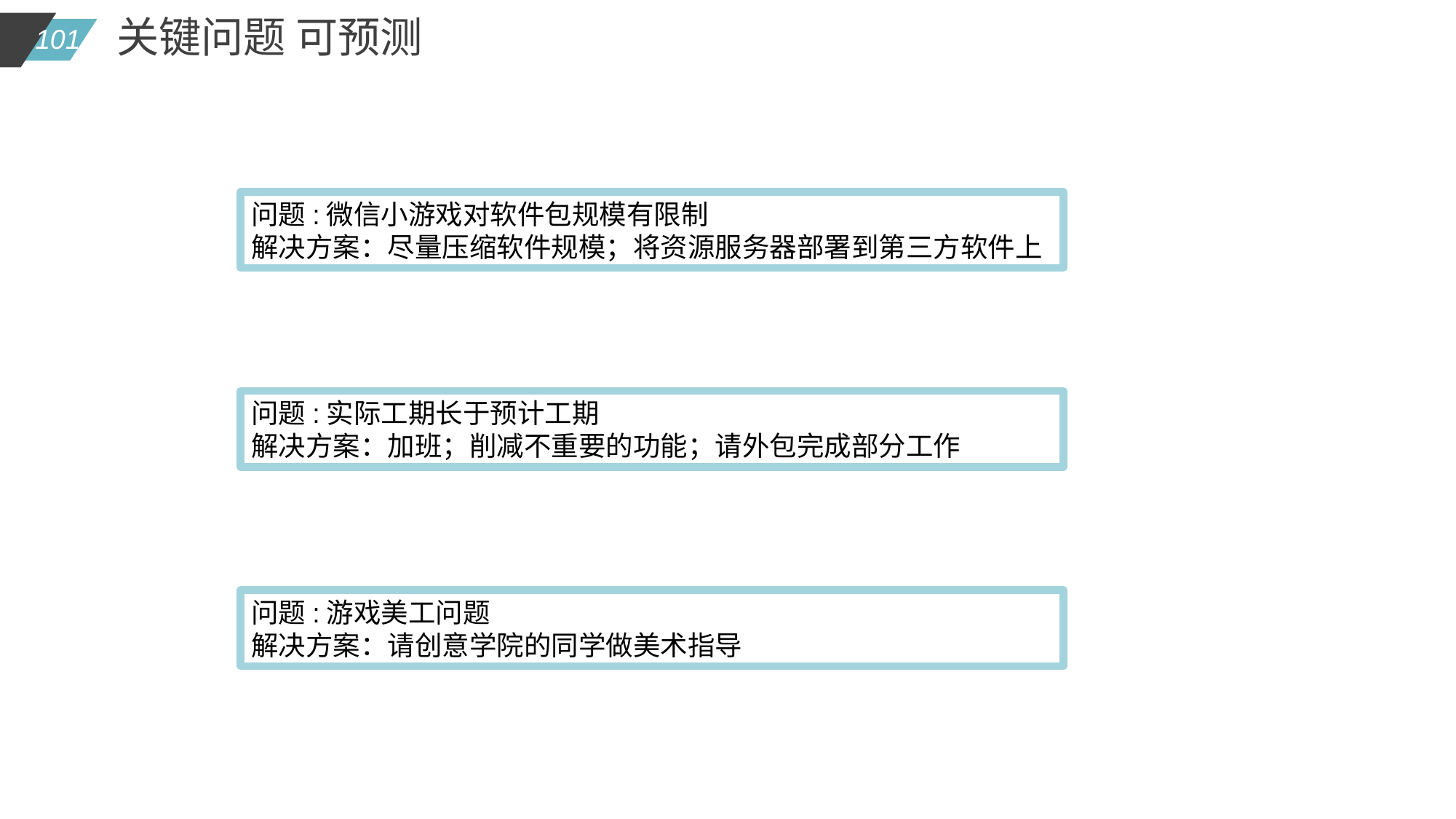

关键问题 可预测
问题:微信小游戏对软件包规模有限制
解决方案：尽量压缩软件规模；将资源服务器部署到第三方软件上
问题:实际工期长于预计工期
解决方案：加班；削减不重要的功能；请外包完成部分工作

问题:游戏美工问题
解决方案：请创意学院的同学做美术指导